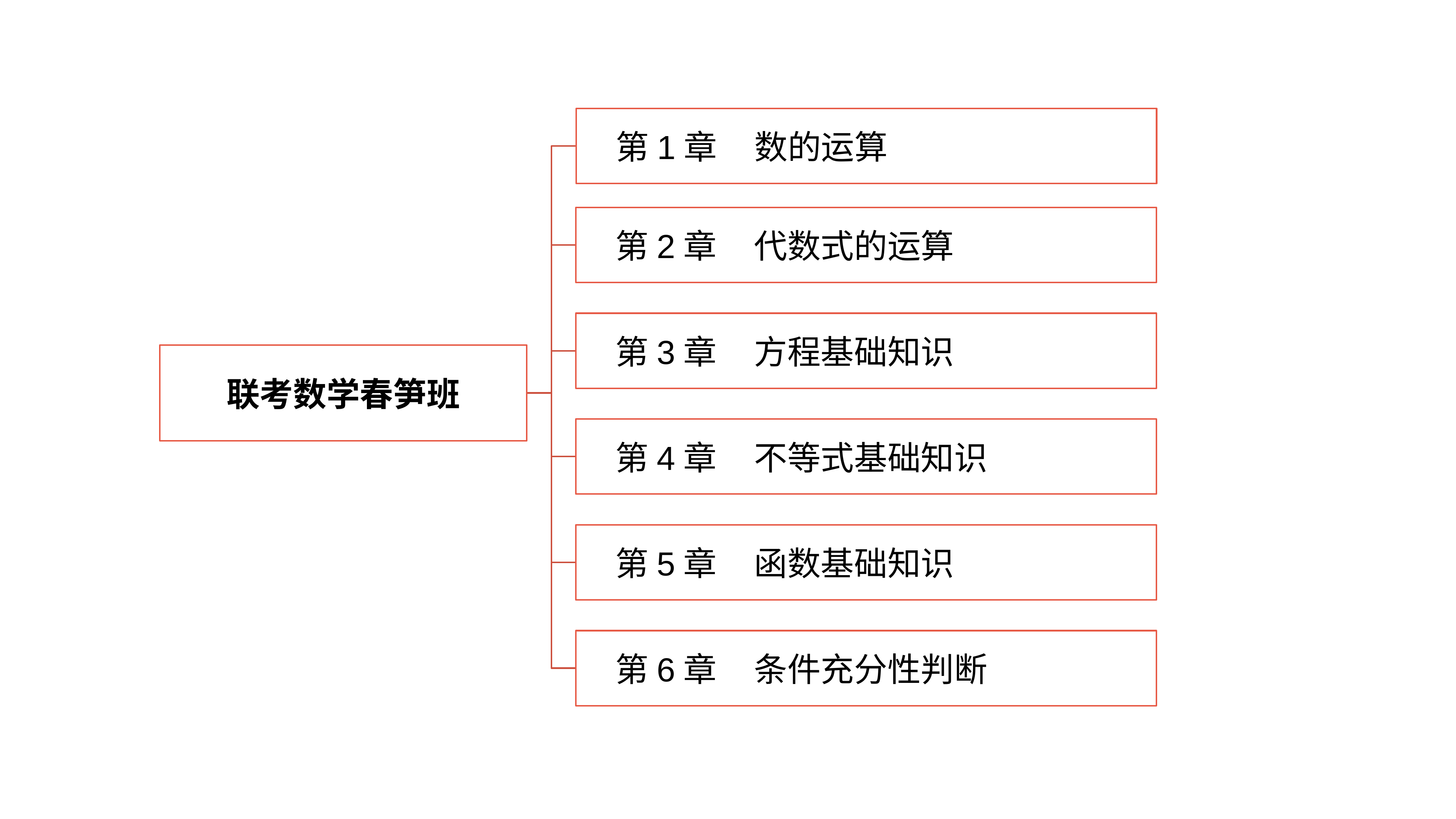

联考数学春笋班
    第1章     数的运算
    第2章     代数式的运算
    第3章     方程基础知识
    第4章     不等式基础知识
    第5章     函数基础知识
    第6章     条件充分性判断